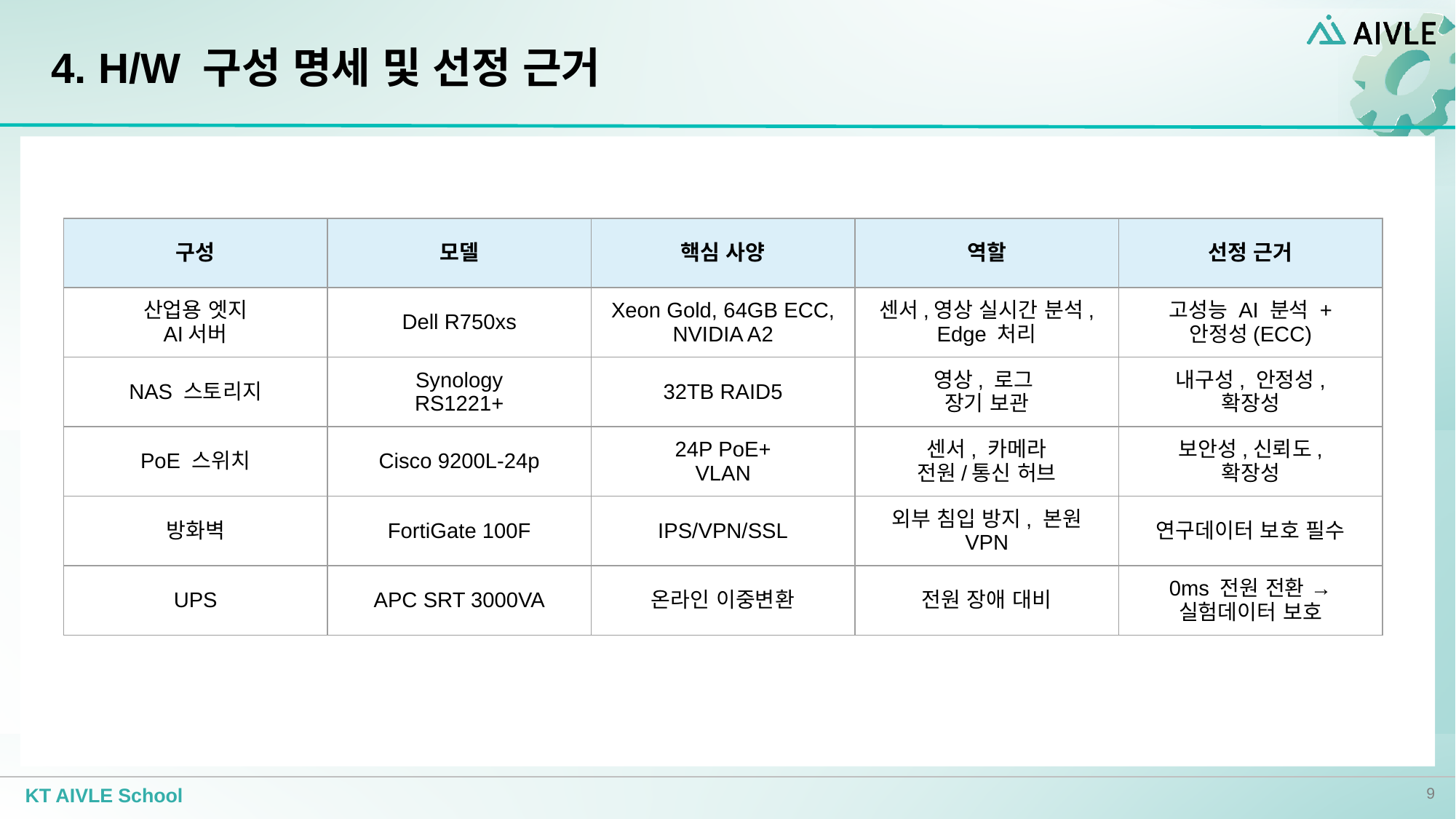

# 4. H/W 구성 명세 및 선정 근거
| 구성 | 모델 | 핵심 사양 | 역할 | 선정 근거 |
| --- | --- | --- | --- | --- |
| 산업용 엣지 AI서버 | Dell R750xs | Xeon Gold, 64GB ECC, NVIDIA A2 | 센서,영상 실시간 분석, Edge 처리 | 고성능 AI 분석 + 안정성(ECC) |
| NAS 스토리지 | Synology RS1221+ | 32TB RAID5 | 영상, 로그 장기 보관 | 내구성, 안정성, 확장성 |
| PoE 스위치 | Cisco 9200L-24p | 24P PoE+ VLAN | 센서, 카메라 전원/통신 허브 | 보안성,신뢰도, 확장성 |
| 방화벽 | FortiGate 100F | IPS/VPN/SSL | 외부 침입 방지, 본원 VPN | 연구데이터 보호 필수 |
| UPS | APC SRT 3000VA | 온라인 이중변환 | 전원 장애 대비 | 0ms 전원 전환 → 실험데이터 보호 |